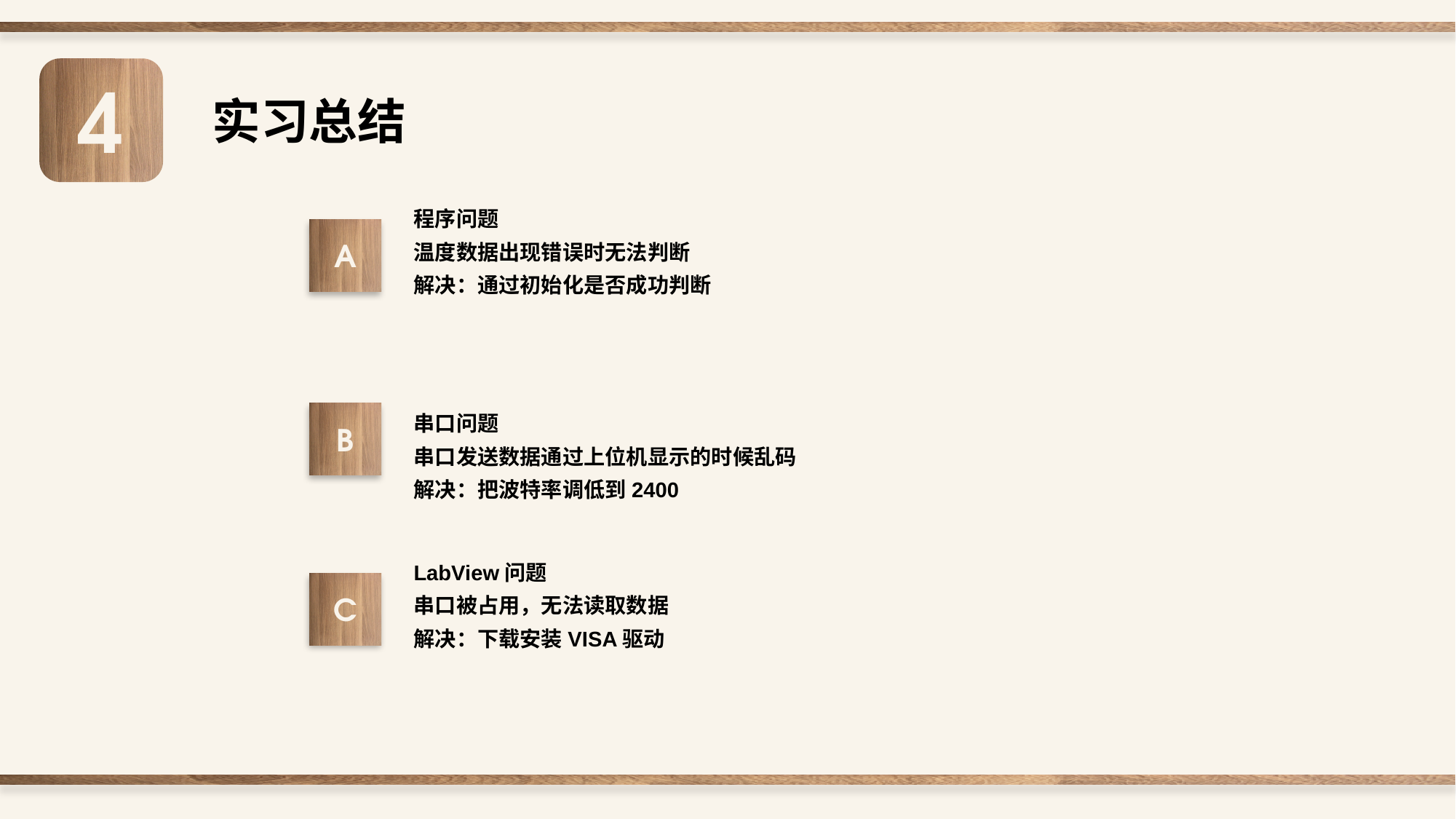

4
实习总结
程序问题
温度数据出现错误时无法判断
解决：通过初始化是否成功判断
A
串口问题
串口发送数据通过上位机显示的时候乱码
解决：把波特率调低到2400
B
LabView问题
串口被占用，无法读取数据
解决：下载安装VISA驱动
C